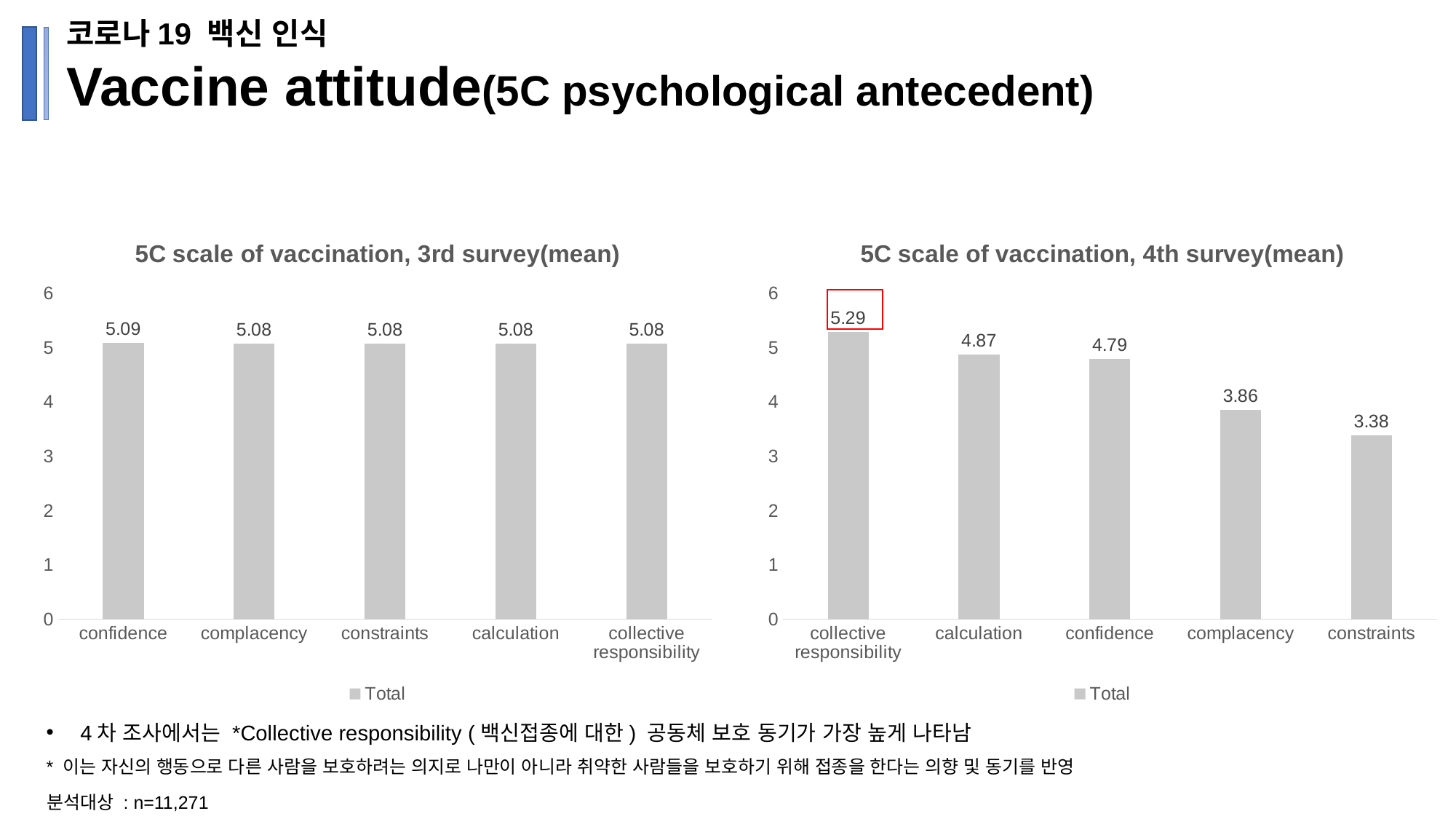

코로나19 백신 인식
Vaccine attitude(5C psychological antecedent)

### Chart: 5C scale of vaccination, 3rd survey(mean)

| Category | Total |
|---|---|
| confidence | 5.09 |
| complacency | 5.08 |
| constraints | 5.08 |
| calculation | 5.08 |
| collective responsibility | 5.08 |

### Chart: 5C scale of vaccination, 4th survey(mean)

| Category | Total |
|---|---|
| collective responsibility | 5.29 |
| calculation | 4.87 |
| confidence | 4.79 |
| complacency | 3.86 |
| constraints | 3.38 |
4차 조사에서는 *Collective responsibility (백신접종에 대한) 공동체 보호 동기가 가장 높게 나타남
* 이는 자신의 행동으로 다른 사람을 보호하려는 의지로 나만이 아니라 취약한 사람들을 보호하기 위해 접종을 한다는 의향 및 동기를 반영
분석대상 : n=11,271